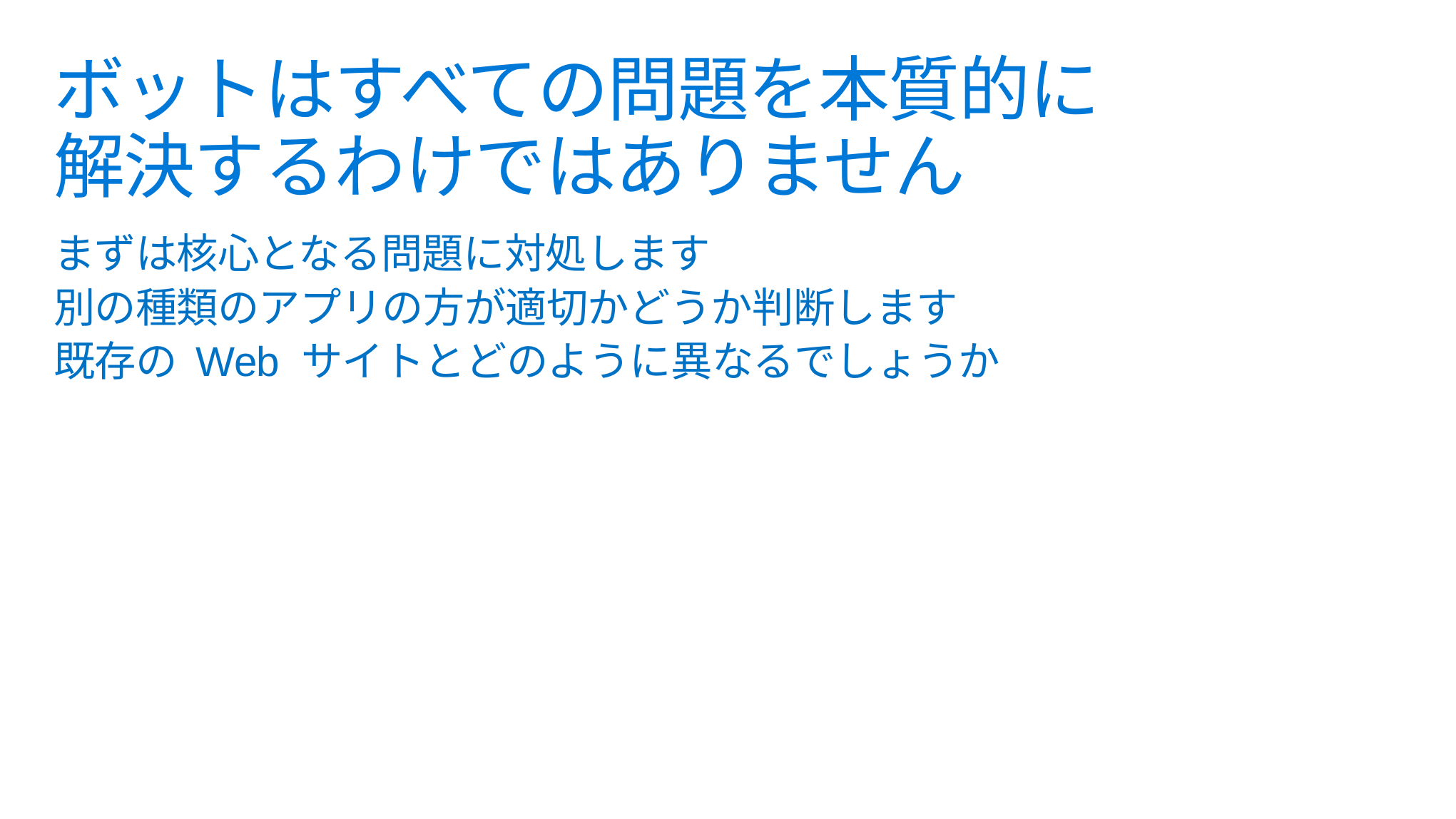

# ボットはすべての問題を本質的に 解決するわけではありません
まずは核心となる問題に対処します
別の種類のアプリの方が適切かどうか判断します
既存の Web サイトとどのように異なるでしょうか